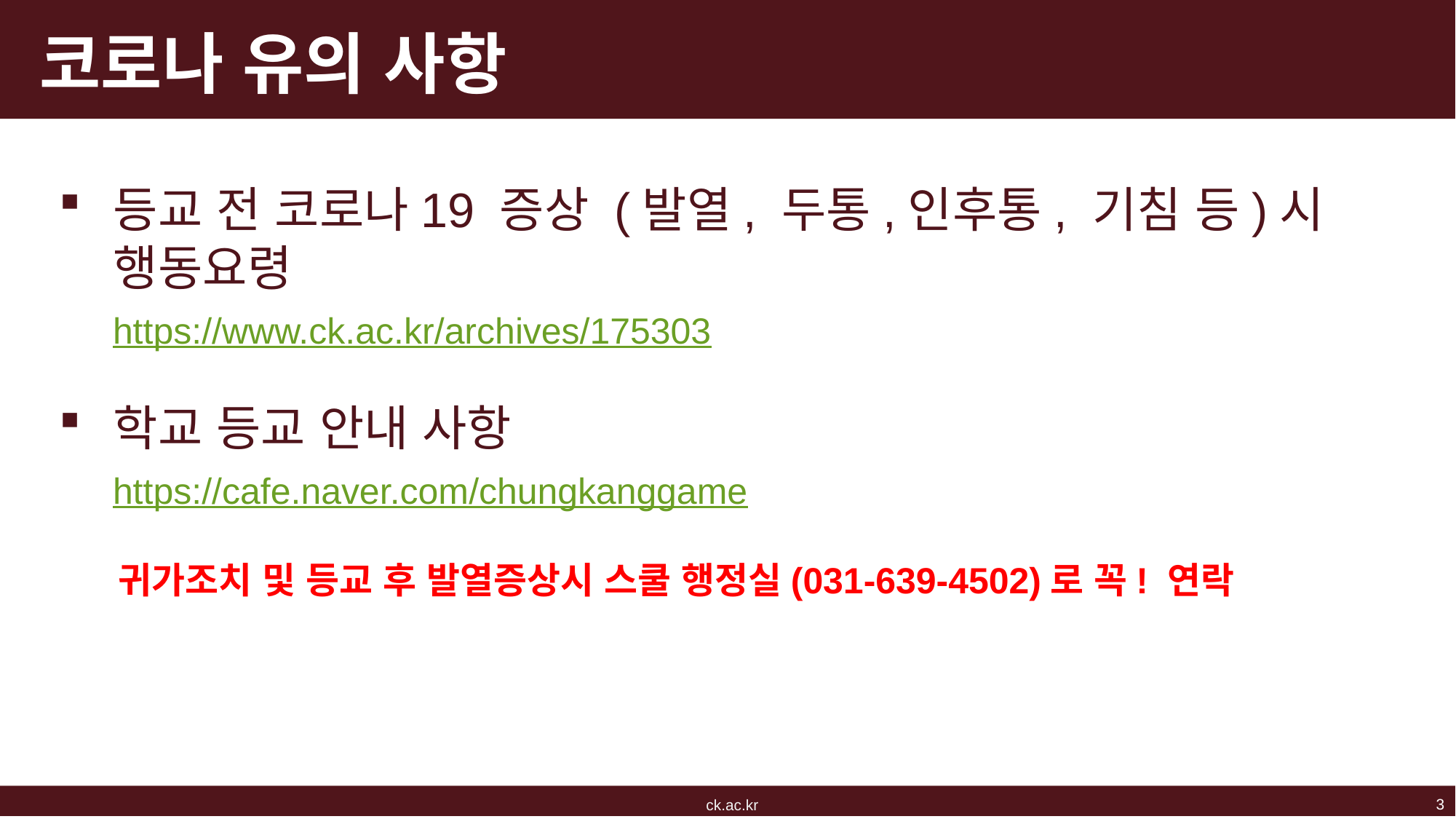

# 코로나 유의 사항
등교 전 코로나19 증상 (발열, 두통,인후통, 기침 등)시 행동요령
    https://www.ck.ac.kr/archives/175303

학교 등교 안내 사항
    https://cafe.naver.com/chungkanggame

     귀가조치 및 등교 후 발열증상시 스쿨 행정실(031-639-4502)로 꼭! 연락
3
ck.ac.kr